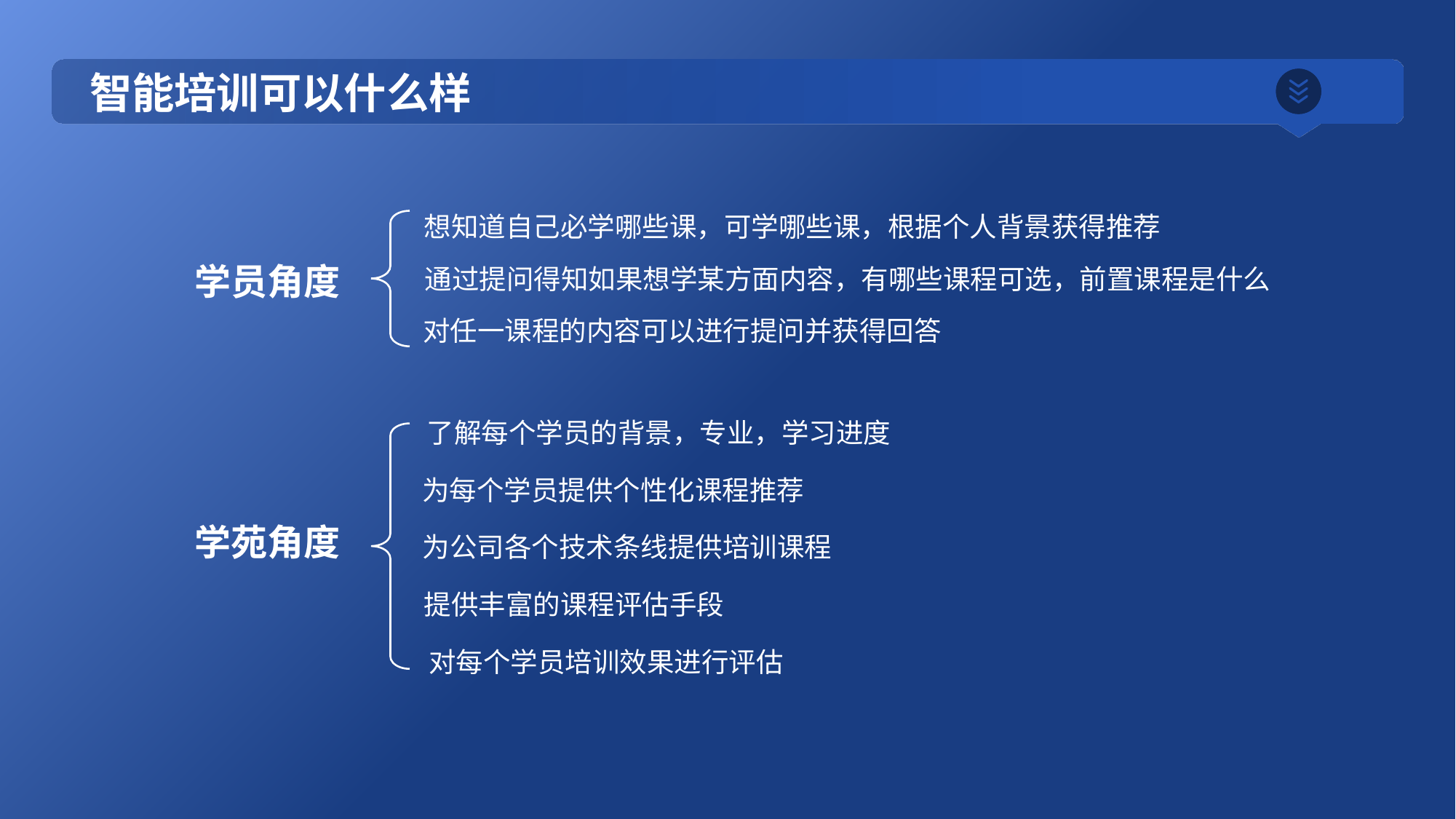

# 智能培训可以什么样
想知道自己必学哪些课，可学哪些课，根据个人背景获得推荐

学员角度
通过提问得知如果想学某方面内容，有哪些课程可选，前置课程是什么
对任一课程的内容可以进行提问并获得回答
了解每个学员的背景，专业，学习进度

为每个学员提供个性化课程推荐
学苑角度
为公司各个技术条线提供培训课程
提供丰富的课程评估手段
对每个学员培训效果进行评估